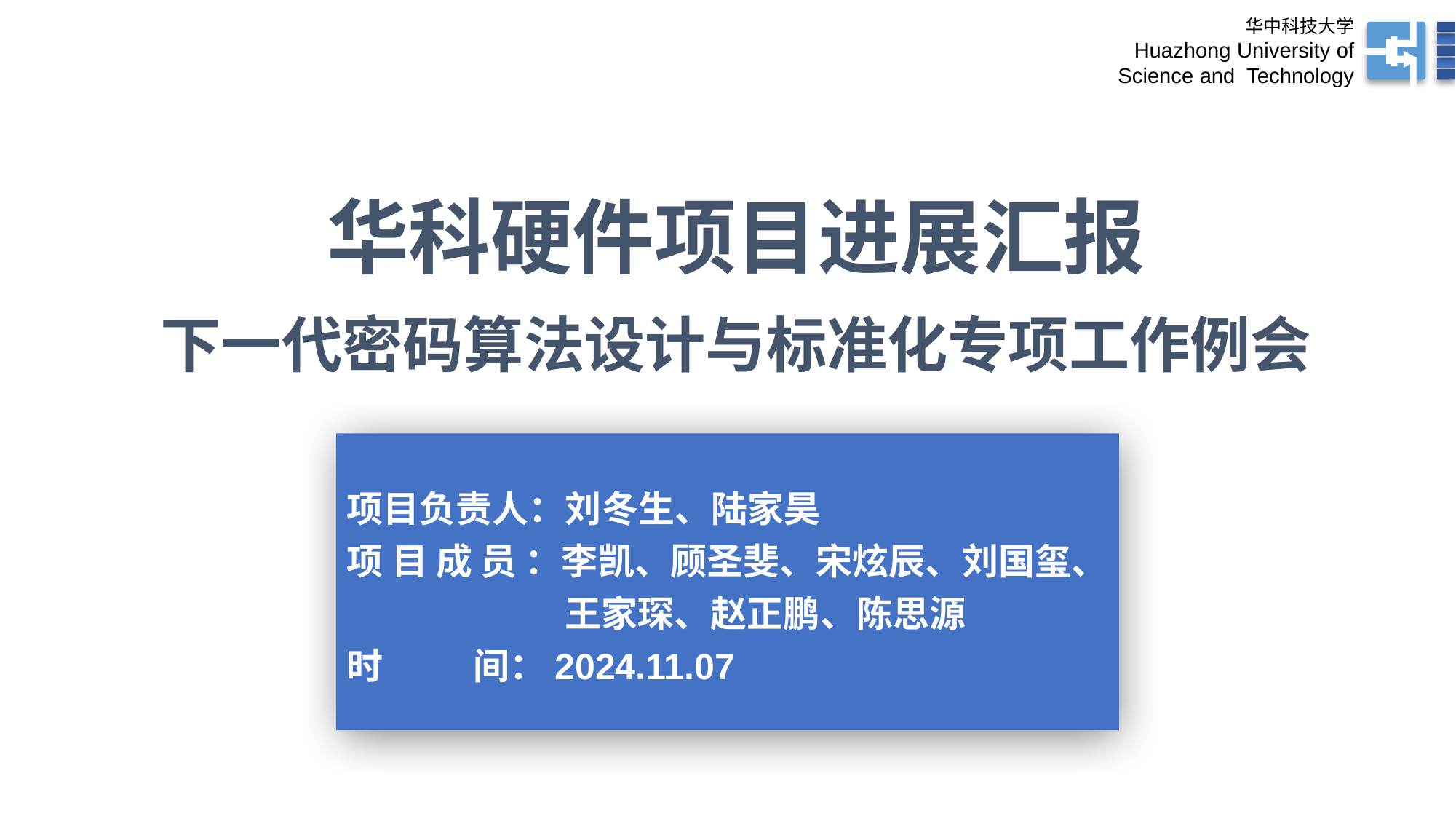

华中科技大学
Huazhong University of
 Science and  Technology

华科硬件项目进展汇报
下一代密码算法设计与标准化专项工作例会
项目负责人：刘冬生、陆家昊
项 目 成 员 ：李凯、顾圣斐、宋炫辰、刘国玺、
		王家琛、赵正鹏、陈思源
时           间：2024.11.07